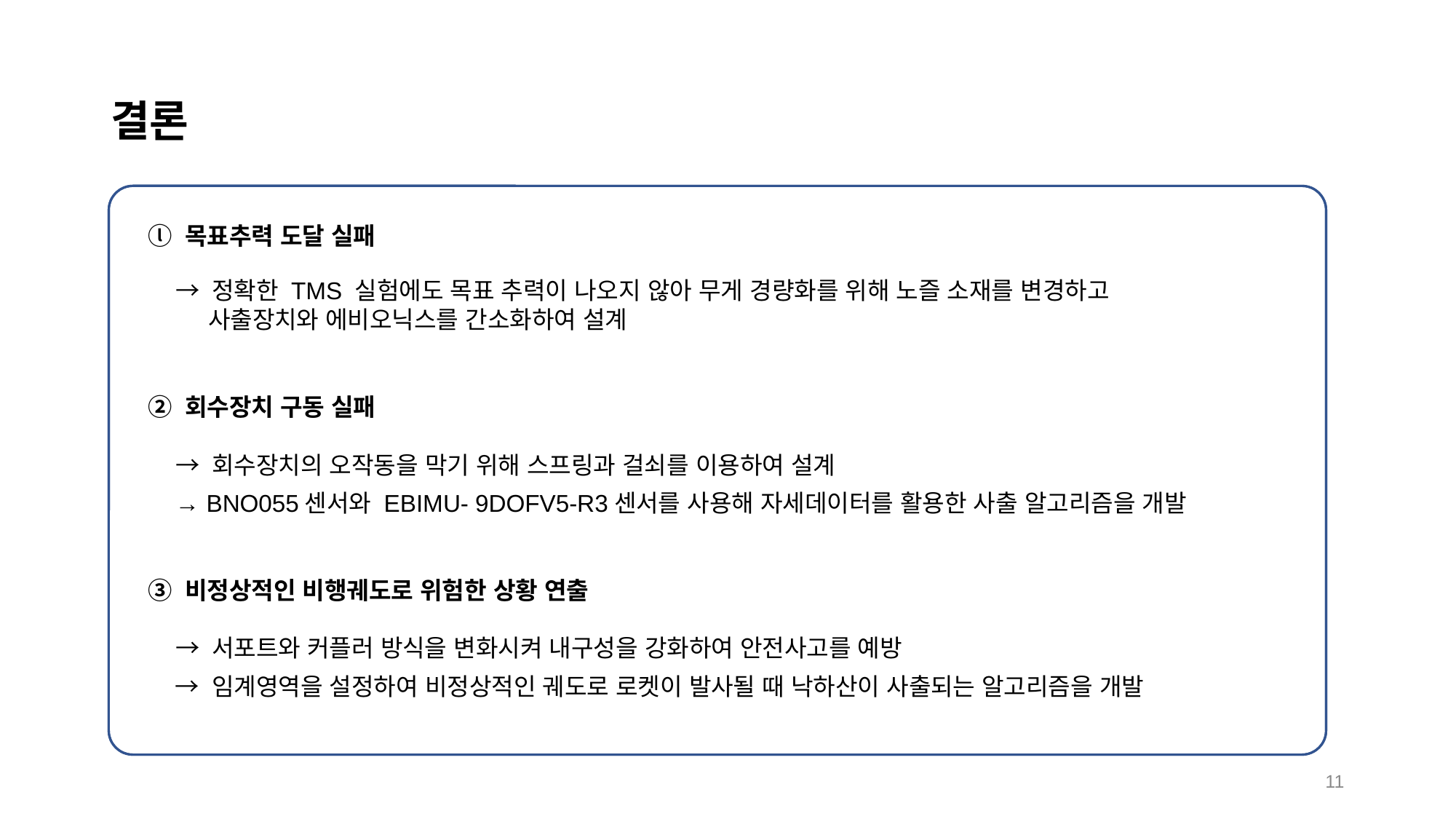

# 결론

ⓛ 목표추력 도달 실패

    → 정확한 TMS 실험에도 목표 추력이 나오지 않아 무게 경량화를 위해 노즐 소재를 변경하고
        사출장치와 에비오닉스를 간소화하여 설계

② 회수장치 구동 실패

    → 회수장치의 오작동을 막기 위해 스프링과 걸쇠를 이용하여 설계

    → BNO055센서와 EBIMU- 9DOFV5-R3센서를 사용해 자세데이터를 활용한 사출 알고리즘을 개발

③ 비정상적인 비행궤도로 위험한 상황 연출

    → 서포트와 커플러 방식을 변화시켜 내구성을 강화하여 안전사고를 예방

    → 임계영역을 설정하여 비정상적인 궤도로 로켓이 발사될 때 낙하산이 사출되는 알고리즘을 개발

11